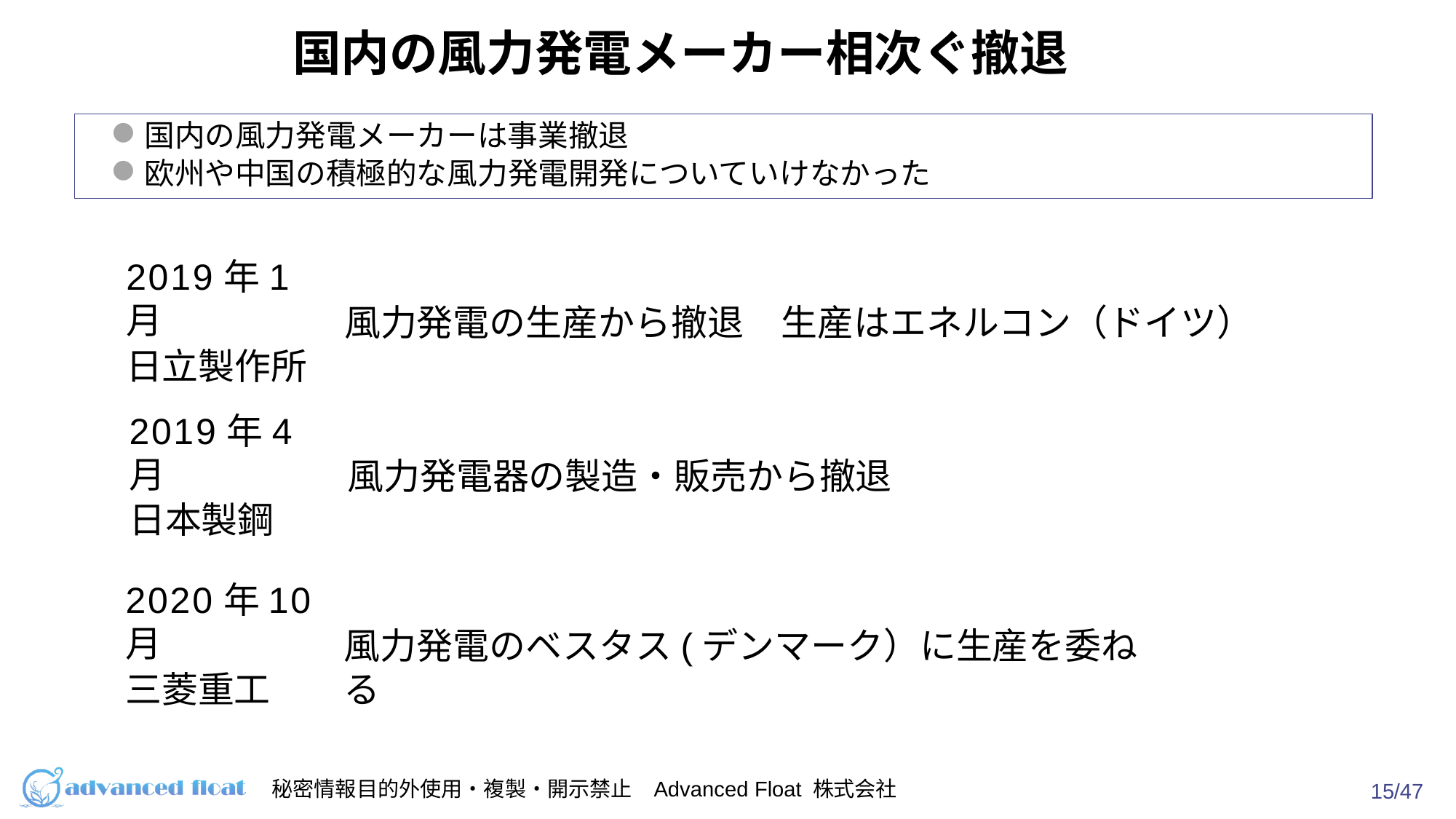

# 国内の⾵⼒発電メーカー相次ぐ撤退

国内の⾵⼒発電メーカーは事業撤退
欧州や中国の積極的な⾵⼒発電開発についていけなかった
2019年1月
日立製作所
風力発電の生産から撤退
生産はエネルコン（ドイツ）
2019年4月
日本製鋼
風力発電器の製造・販売から撤退
2020年10月
三菱重工
風力発電のベスタス(デンマーク）に生産を委ねる
秘密情報⽬的外使⽤・複製・開⽰禁⽌
Advanced Float 株式会社
15/47